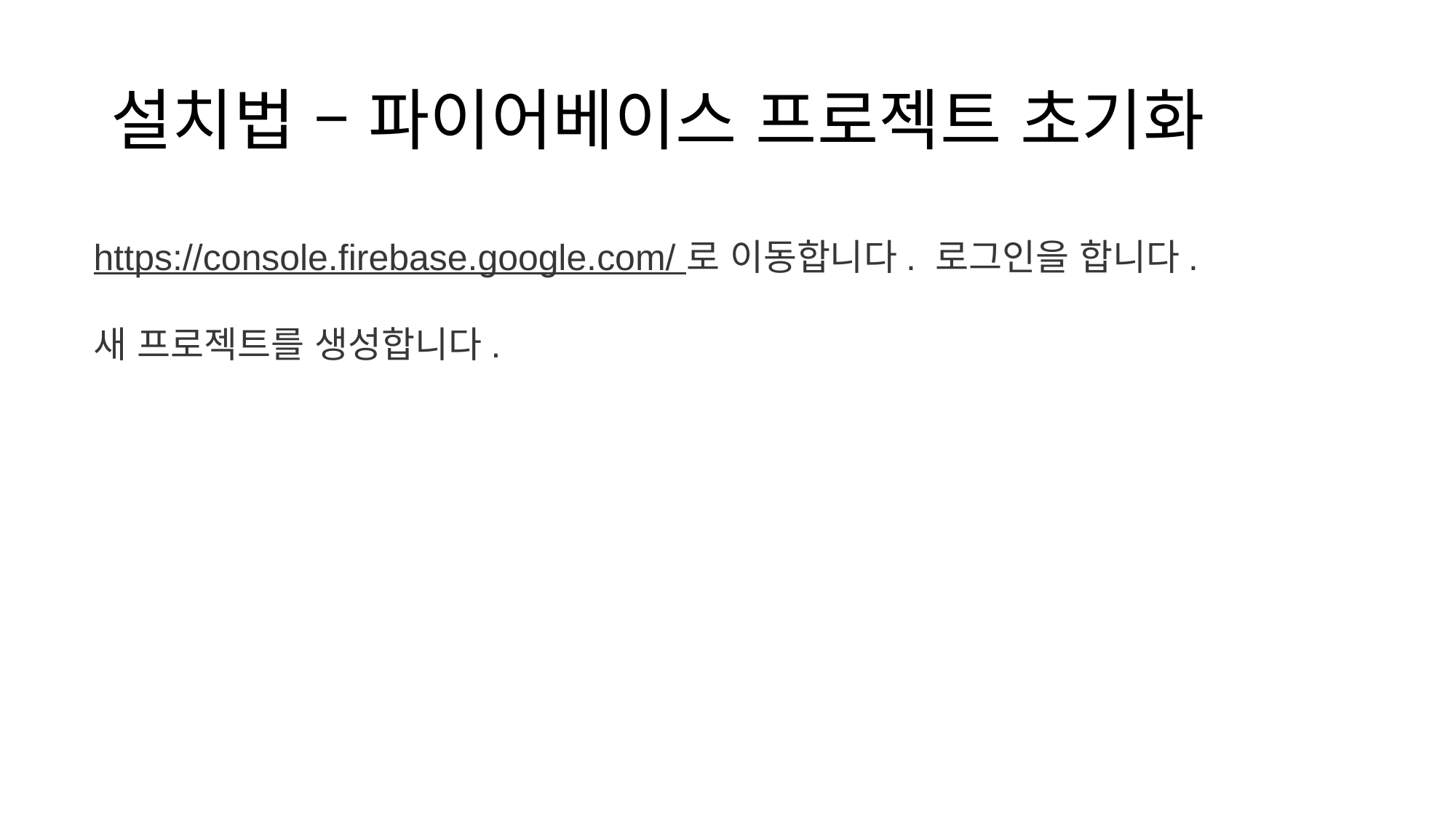

# 설치법 – 파이어베이스 프로젝트 초기화
https://console.firebase.google.com/ 로 이동합니다. 로그인을 합니다.

새 프로젝트를 생성합니다.